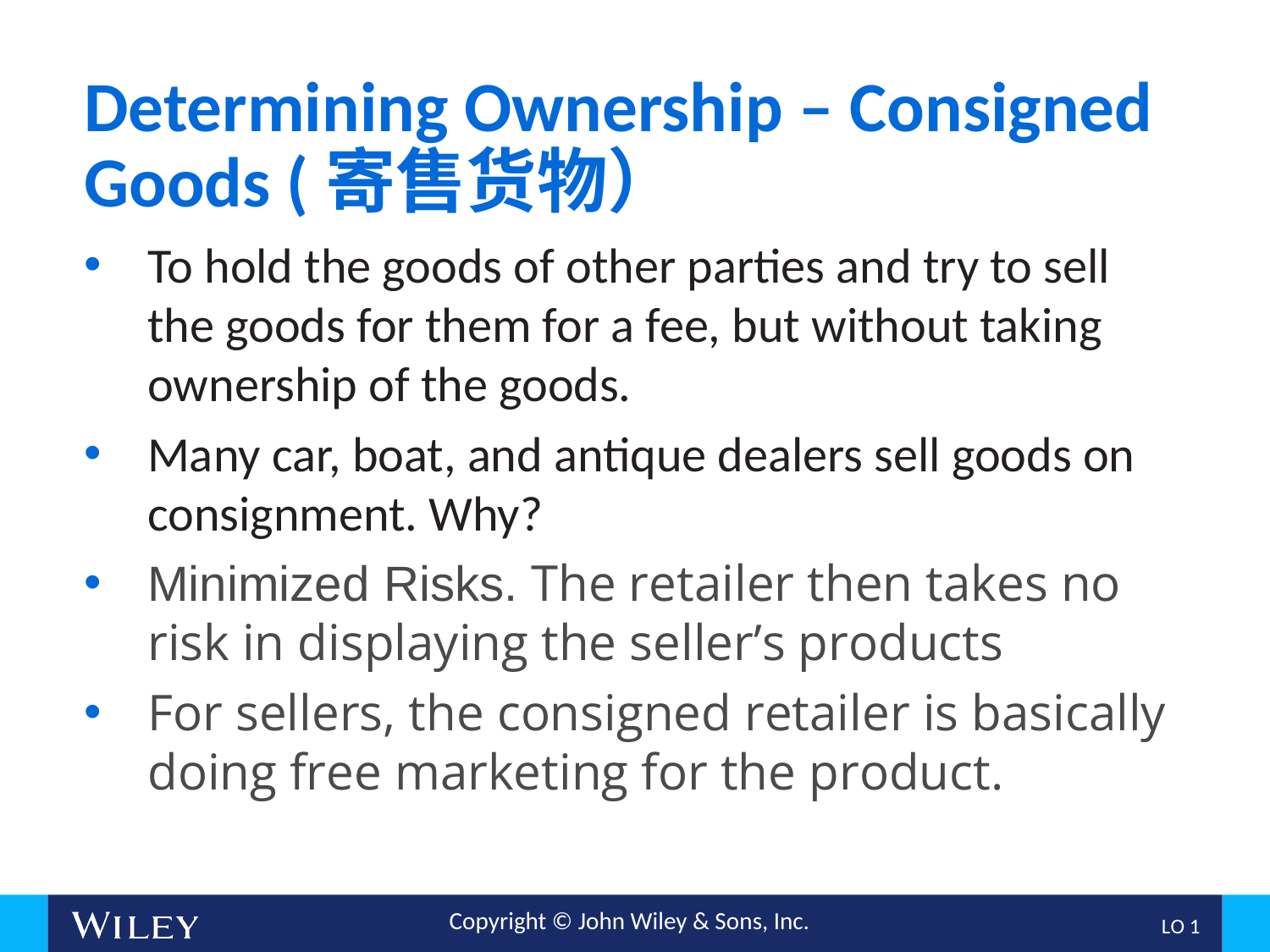

# Determining Ownership – Consigned Goods (寄售货物）
To hold the goods of other parties and try to sell the goods for them for a fee, but without taking ownership of the goods.
Many car, boat, and antique dealers sell goods on consignment. Why?
Minimized Risks. The retailer then takes no risk in displaying the seller’s products
For sellers, the consigned retailer is basically doing free marketing for the product.
L O 1